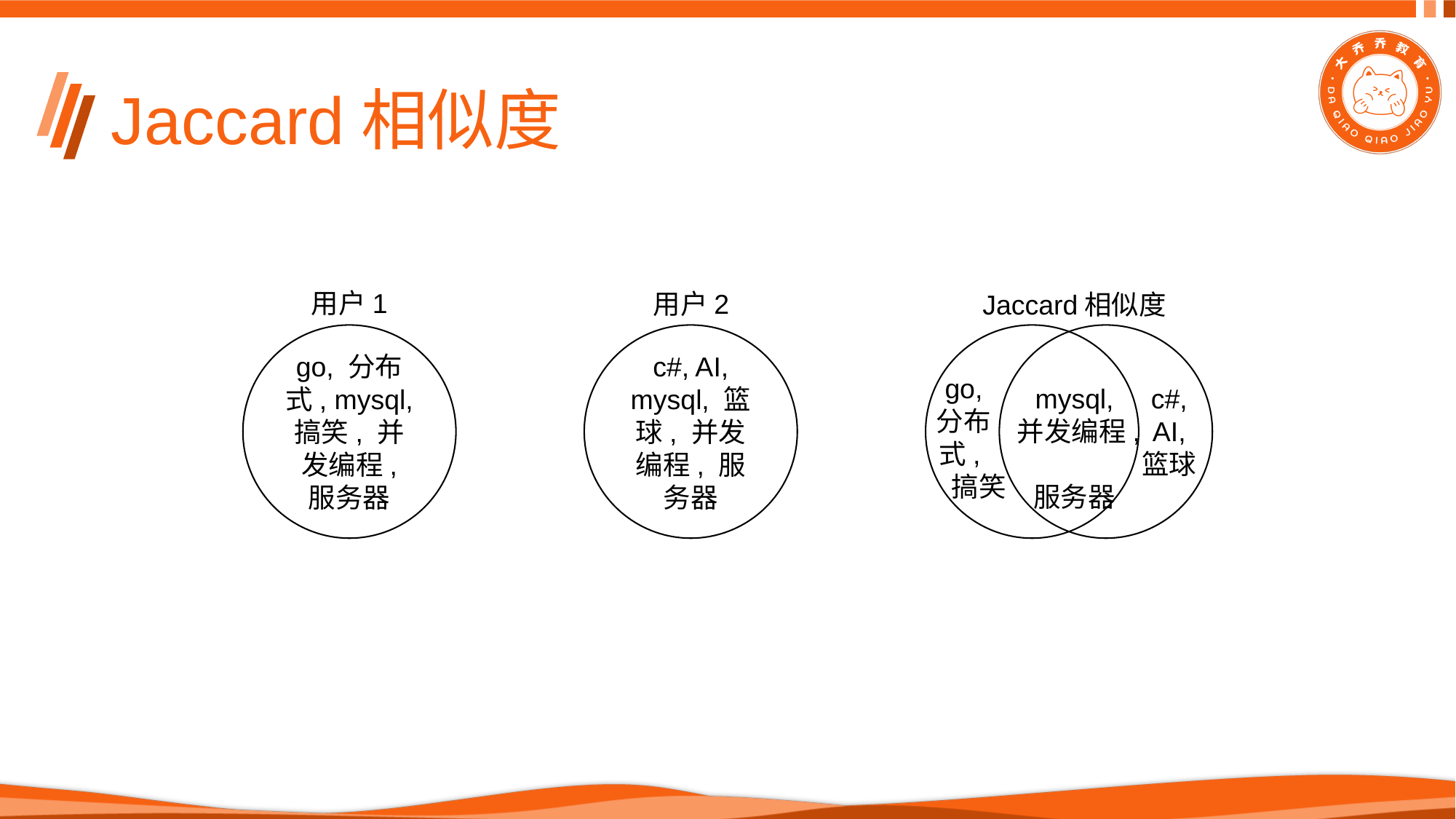

# Jaccard相似度
用户1
用户2
Jaccard相似度
go, 分布式, mysql, 搞笑, 并发编程, 服务器
c#, AI, mysql, 篮球, 并发编程, 服务器

go,
分布
式,
搞笑
mysql,
并发编程,
服务器
c#,
AI,
篮球